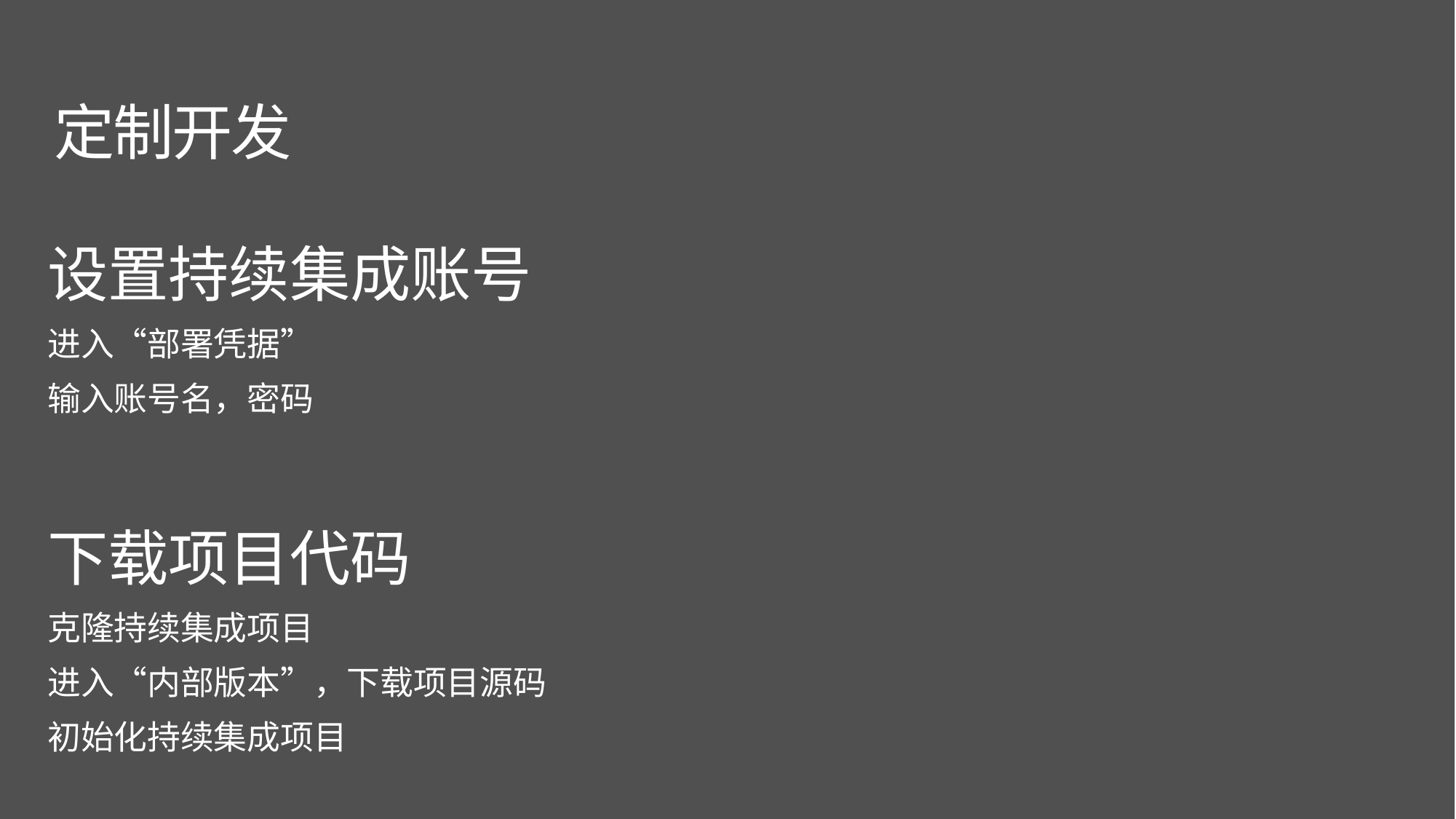

定制开发
设置持续集成账号
进入“部署凭据”
输入账号名，密码

下载项目代码
克隆持续集成项目
进入“内部版本”，下载项目源码
初始化持续集成项目